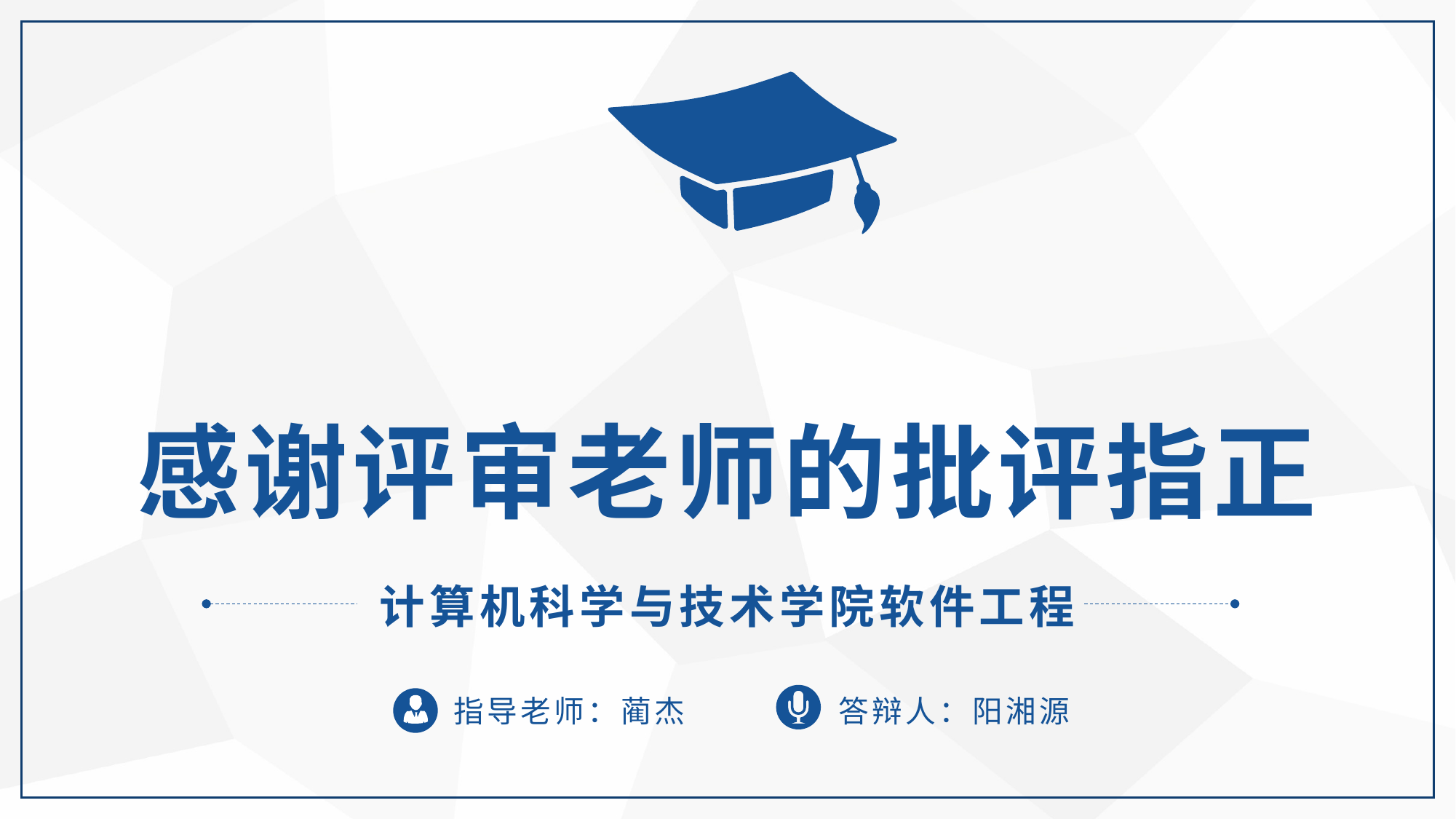

感谢评审老师的批评指正
计算机科学与技术学院软件工程

指导老师：蔺杰
答辩人：阳湘源